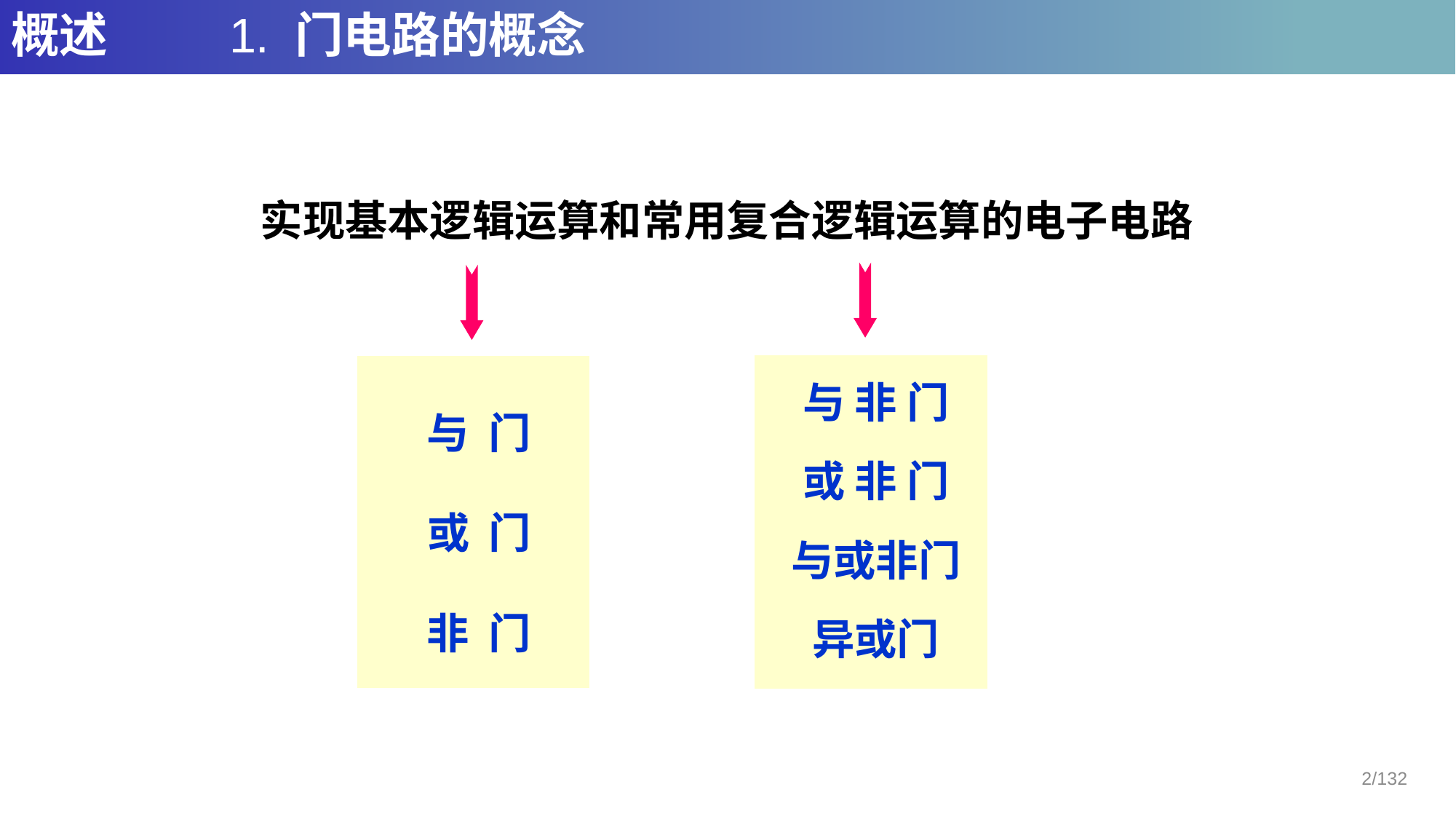

# 概述		1. 门电路的概念
 实现基本逻辑运算和常用复合逻辑运算的电子电路

与 非 门
或 非 门
与或非门
异或门
与 非
与
与  门
或  门
非  门
或 非
或
与或非
非
异或
2/132